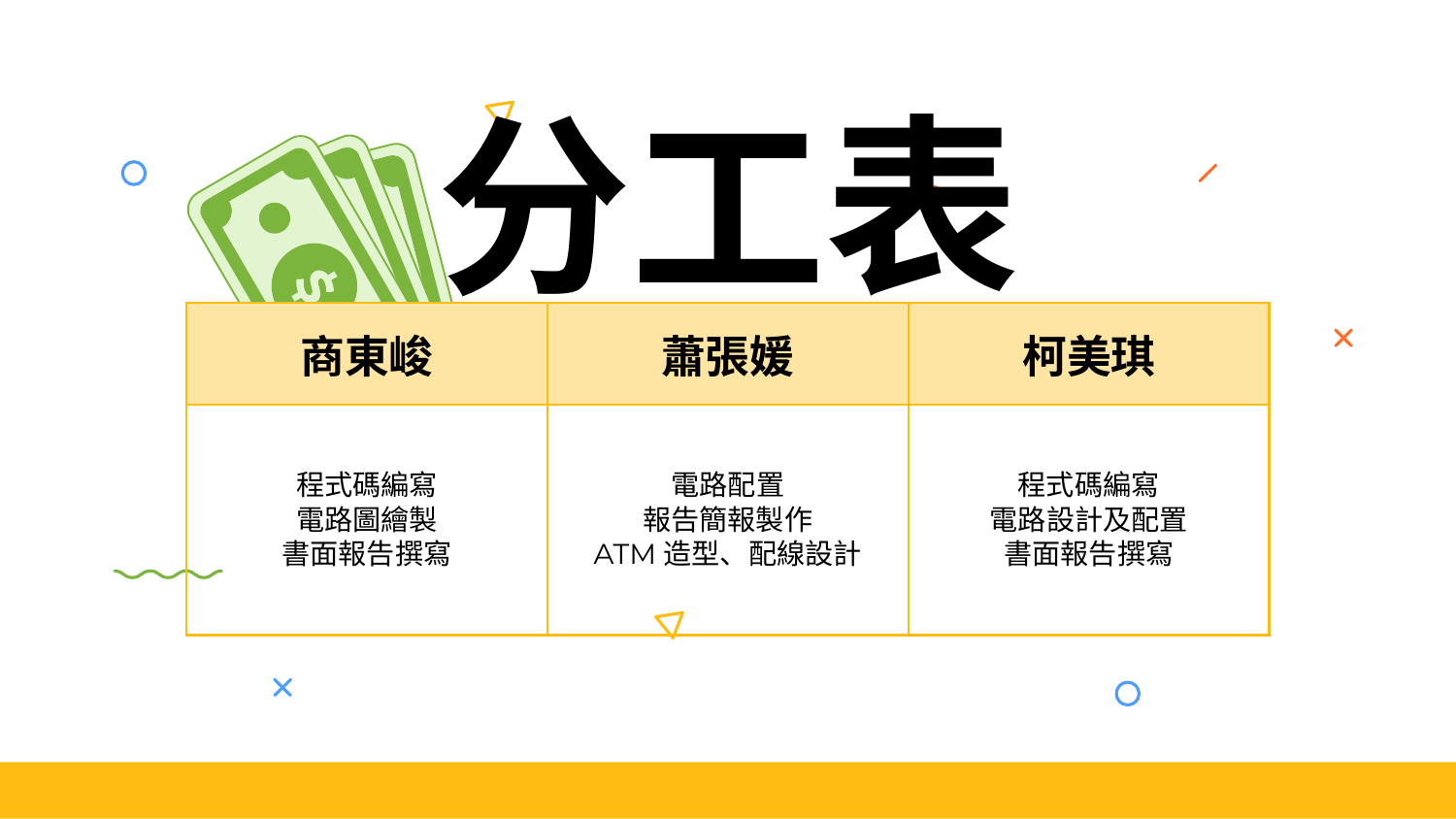

分工表

| 商東峻 | 蕭張媛 | 柯美琪 |
| --- | --- | --- |
| 程式碼編寫 電路圖繪製 書面報告撰寫 | 電路配置 報告簡報製作 ATM造型、配線設計 | 程式碼編寫 電路設計及配置 書面報告撰寫 |